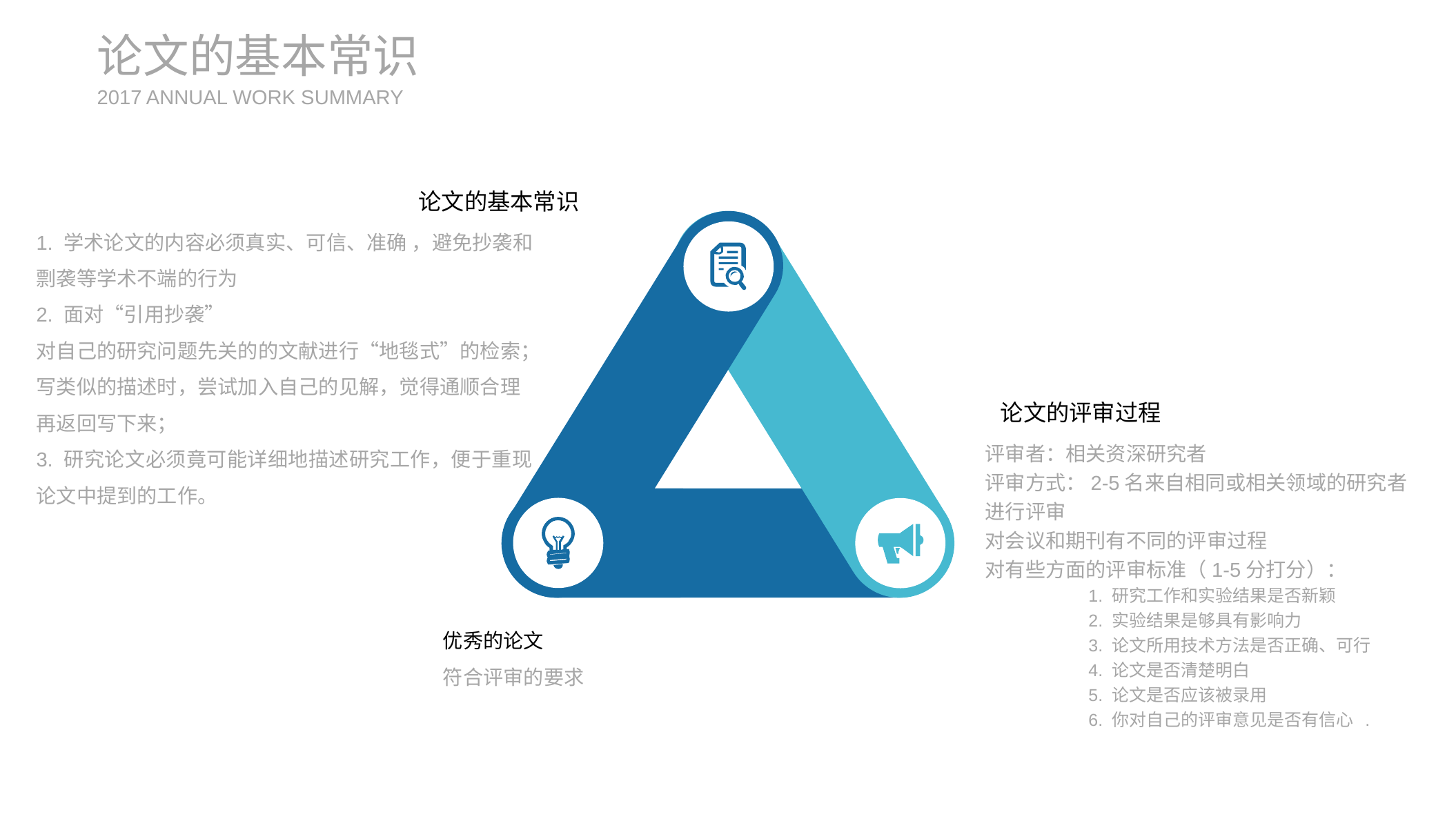

论文的基本常识
2017 ANNUAL WORK SUMMARY
论文的基本常识
1. 学术论文的内容必须真实、可信、准确 ，避免抄袭和剽袭等学术不端的行为
2. 面对“引用抄袭”
对自己的研究问题先关的的文献进行“地毯式”的检索；
写类似的描述时，尝试加入自己的见解，觉得通顺合理再返回写下来；
3. 研究论文必须竟可能详细地描述研究工作，便于重现论文中提到的工作。

论文的评审过程
评审者：相关资深研究者
评审方式：2-5名来自相同或相关领域的研究者进行评审
对会议和期刊有不同的评审过程
对有些方面的评审标准（1-5分打分）：
	1. 研究工作和实验结果是否新颖
	2. 实验结果是够具有影响力
	3. 论文所用技术方法是否正确、可行
	4. 论文是否清楚明白
	5. 论文是否应该被录用
	6. 你对自己的评审意见是否有信心  .
优秀的论文
符合评审的要求